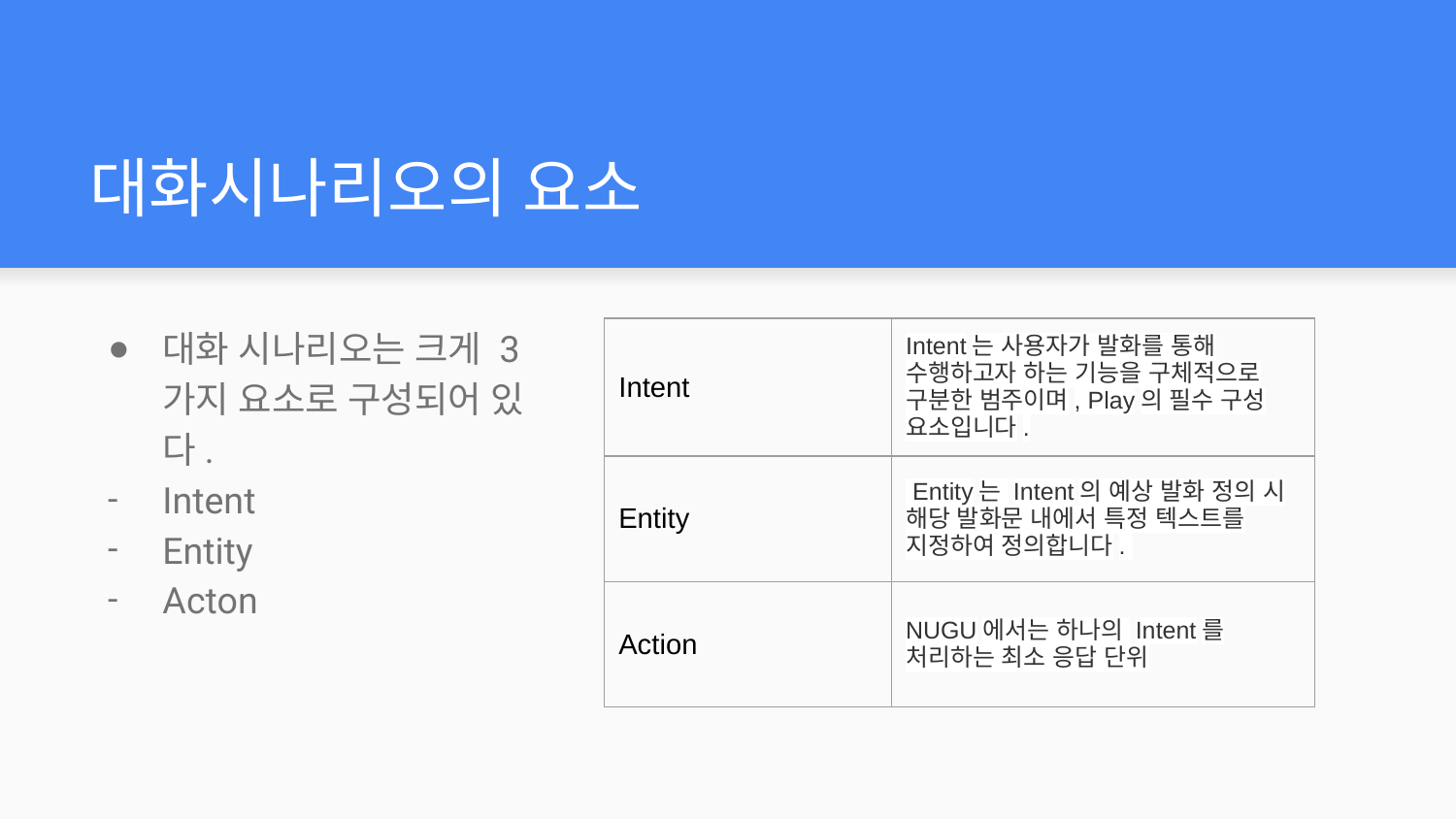

# 대화시나리오의 요소
대화 시나리오는 크게 3가지 요소로 구성되어 있다.
Intent
Entity
Acton

| Intent | Intent는 사용자가 발화를 통해 수행하고자 하는 기능을 구체적으로 구분한 범주이며, Play의 필수 구성 요소입니다. |
| --- | --- |
| Entity | Entity는 Intent의 예상 발화 정의 시 해당 발화문 내에서 특정 텍스트를 지정하여 정의합니다. |
| Action | NUGU에서는 하나의 Intent를 처리하는 최소 응답 단위 |